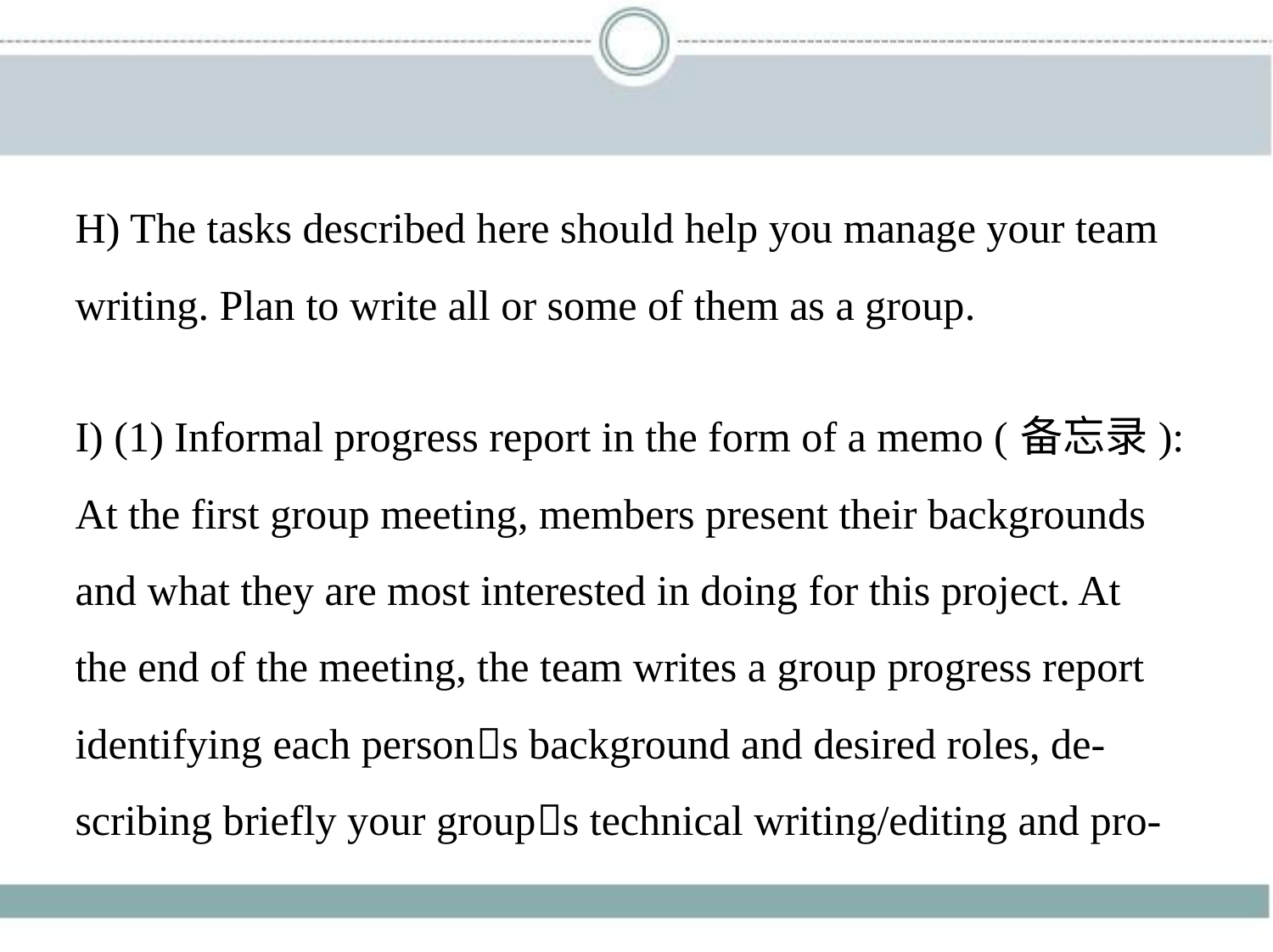

H) The tasks described here should help you manage your team
writing. Plan to write all or some of them as a group.
I) (1) Informal progress report in the form of a memo (备忘录):
At the first group meeting, members present their backgrounds
and what they are most interested in doing for this project. At
the end of the meeting, the team writes a group progress report
identifying each person􀆳s background and desired roles, de-
scribing briefly your group􀆳s technical writing/editing and pro-